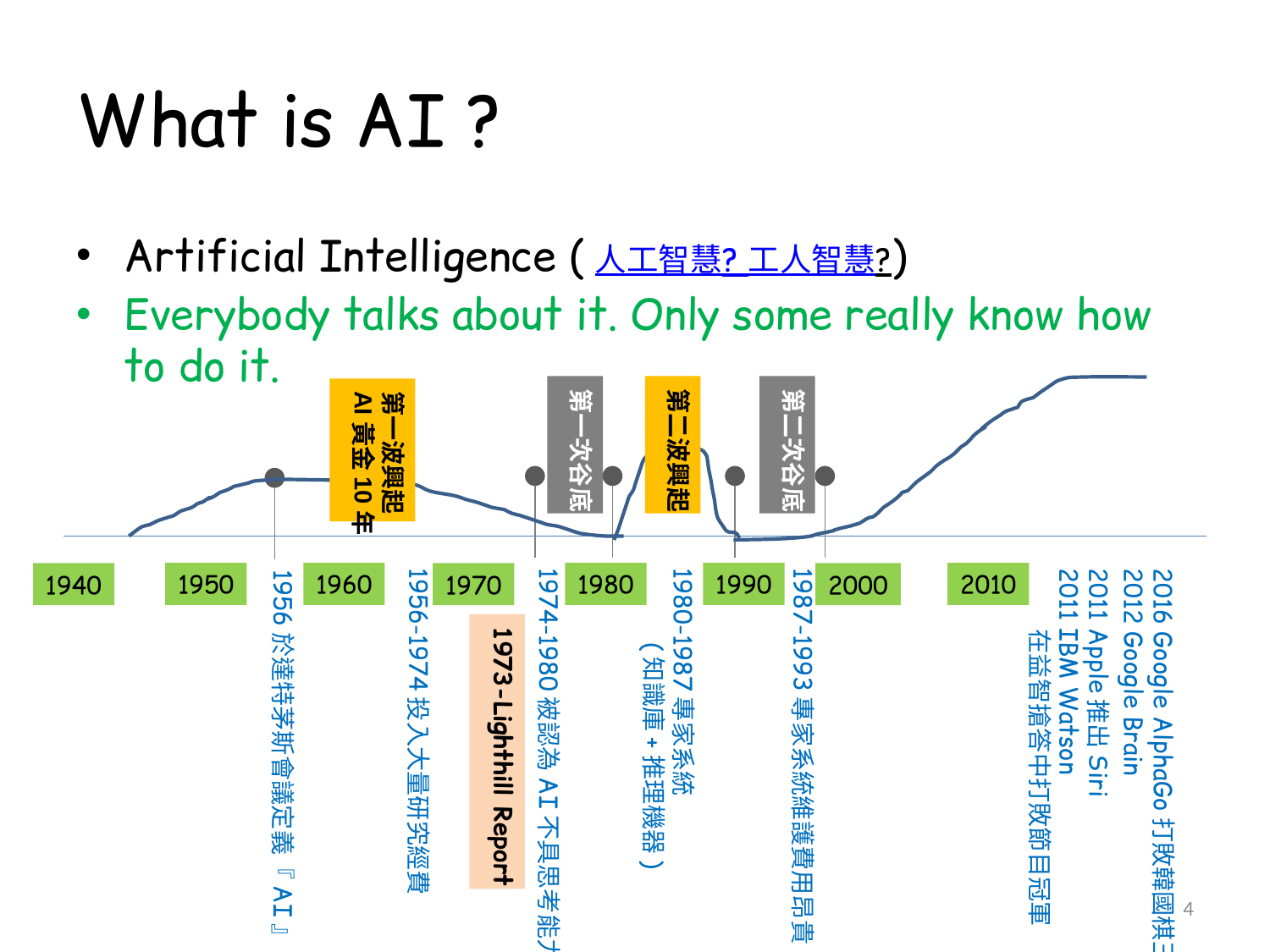

# What is AI ?
Artificial Intelligence (人工智慧? 工人智慧?)
Everybody talks about it. Only some really know how to do it.

第一次谷底
第二波興起
第二次谷底

第一波興起
AI黃金10年

1956-1974投入大量研究經費
1974-1980被認為AI不具思考能力
1980-1987專家系統
          (知識庫+推理機器)
1987-1993專家系統維護費用昂貴
2011 Apple推出Siri
2011 IBM Watson
          在益智搶答中打敗節目冠軍

2016 Google AlphaGo打敗韓國棋王
2012 Google Brain
1956於達特茅斯會議定義『AI』
1950
1960
1980
1990
2010
1940
1970
2000
1973-Lighthill Report
4